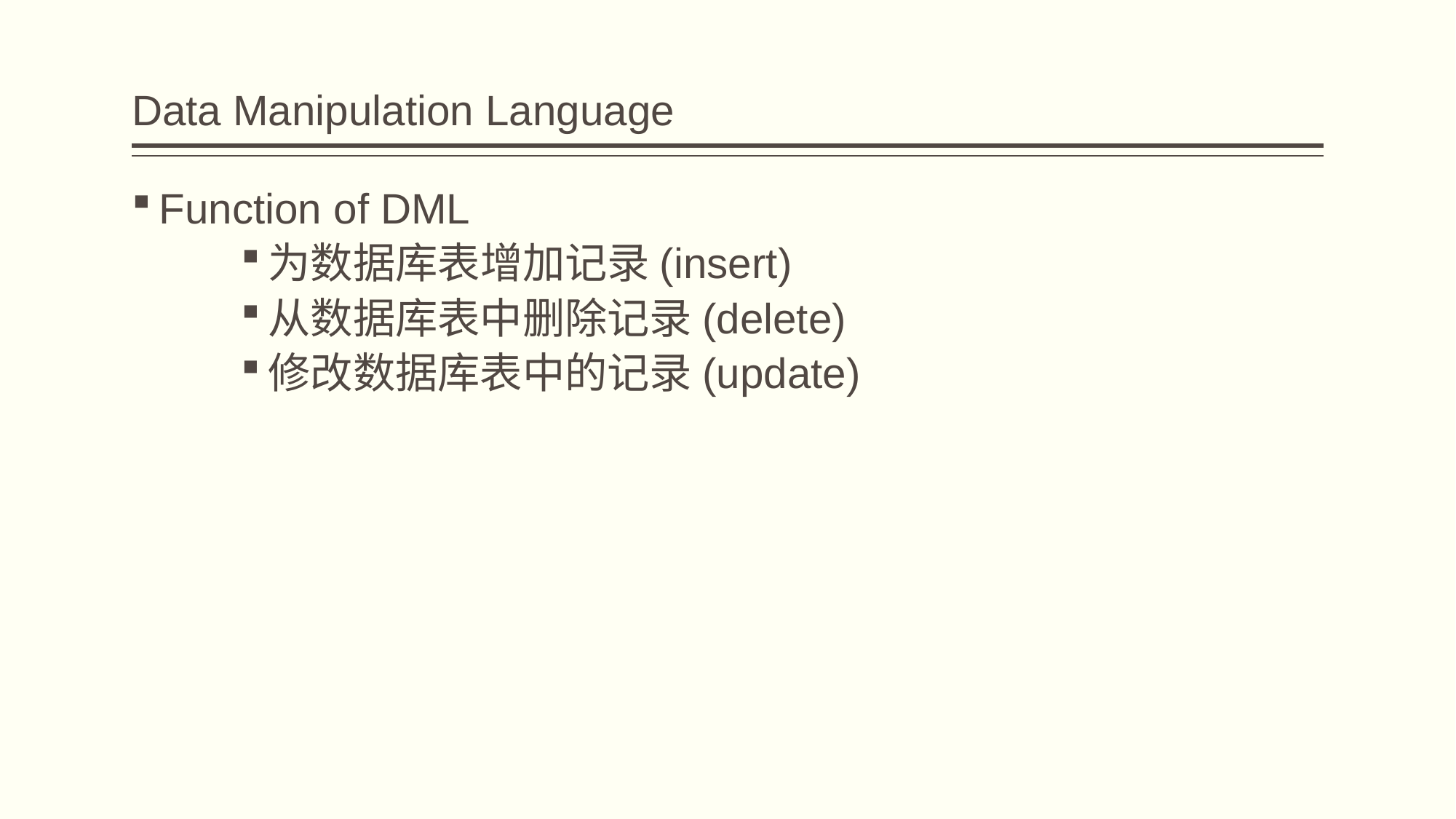

# Data Manipulation Language
Function of DML
为数据库表增加记录(insert)
从数据库表中删除记录(delete)
修改数据库表中的记录(update)